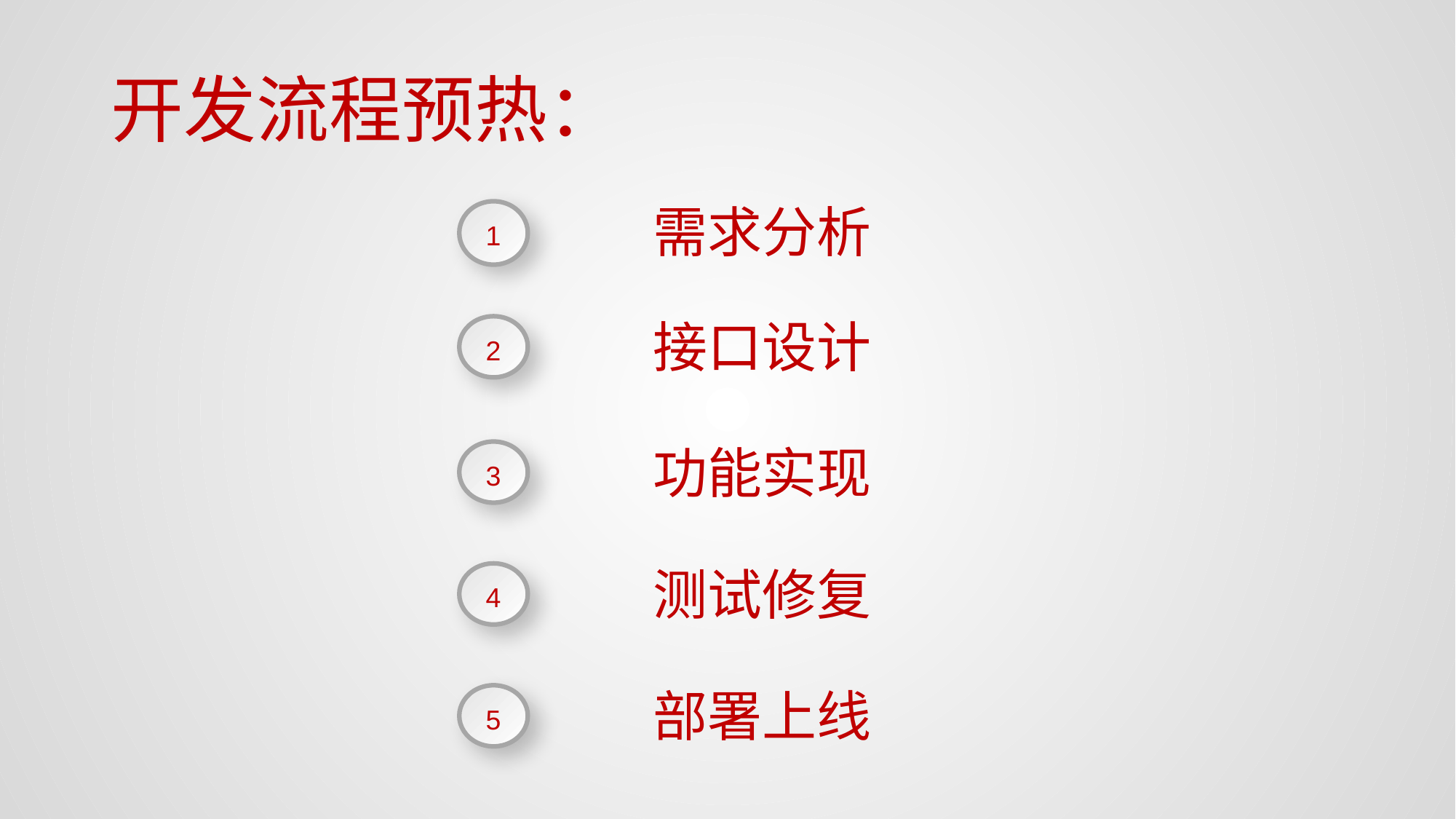

开发流程预热：
需求分析

1
接口设计

2
功能实现

3
测试修复

4
部署上线

5